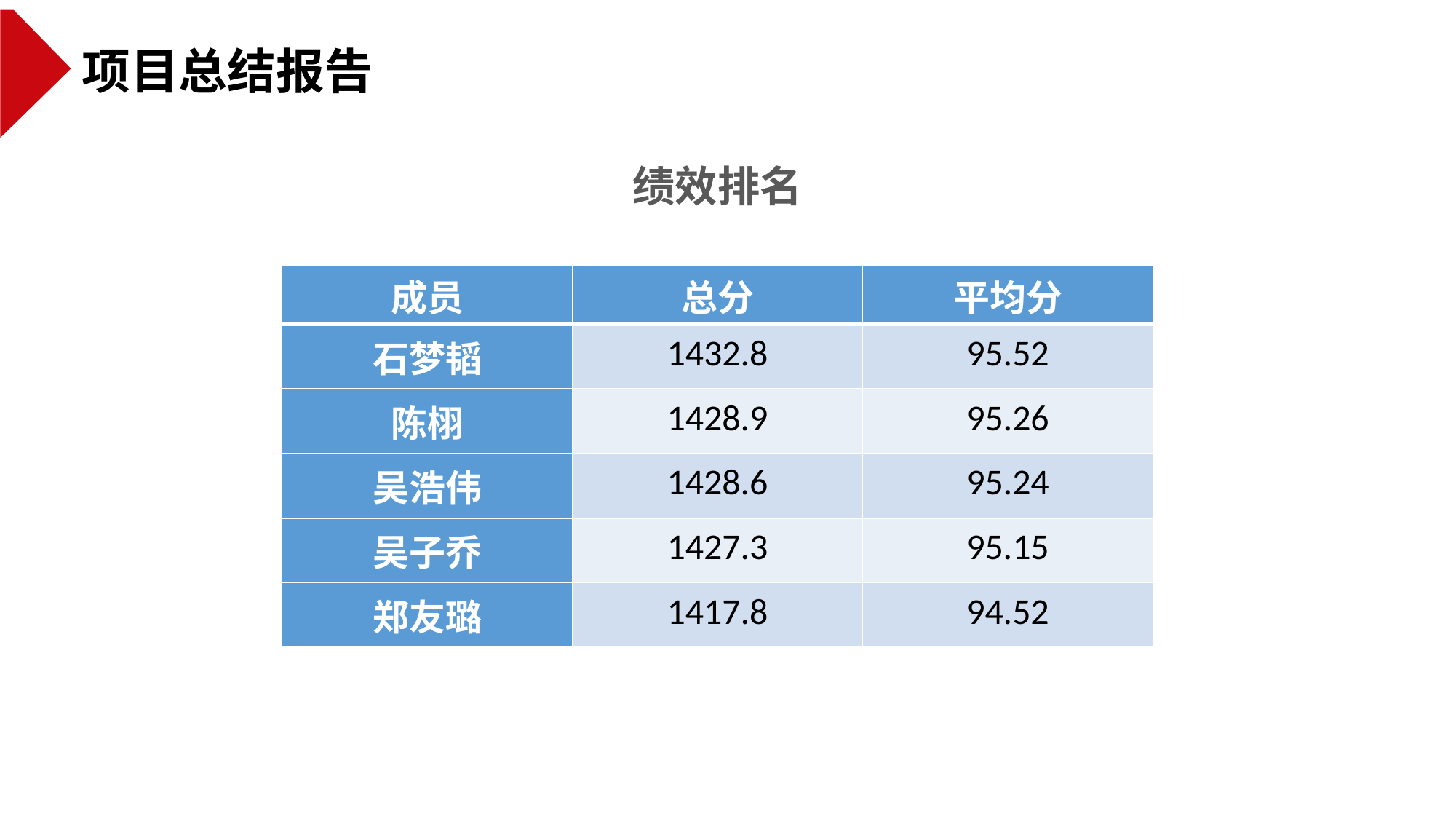

项目总结报告
绩效排名
| 成员 | 总分 | 平均分 |
| --- | --- | --- |
| 石梦韬 | 1432.8 | 95.52 |
| 陈栩 | 1428.9 | 95.26 |
| 吴浩伟 | 1428.6 | 95.24 |
| 吴子乔 | 1427.3 | 95.15 |
| 郑友璐 | 1417.8 | 94.52 |